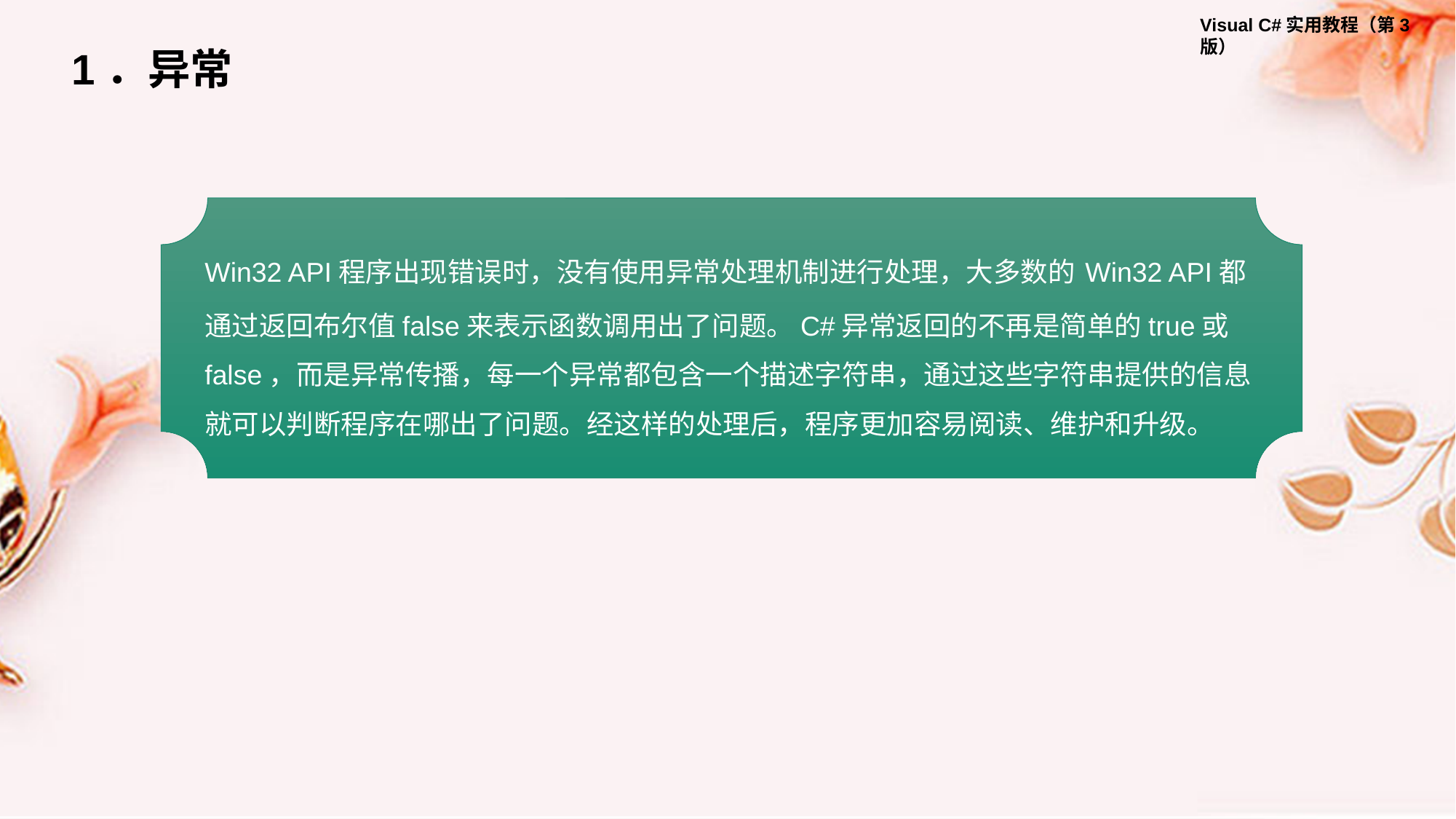

1．异常
Win32 API程序出现错误时，没有使用异常处理机制进行处理，大多数的 Win32 API都通过返回布尔值false来表示函数调用出了问题。C#异常返回的不再是简单的true或false，而是异常传播，每一个异常都包含一个描述字符串，通过这些字符串提供的信息就可以判断程序在哪出了问题。经这样的处理后，程序更加容易阅读、维护和升级。